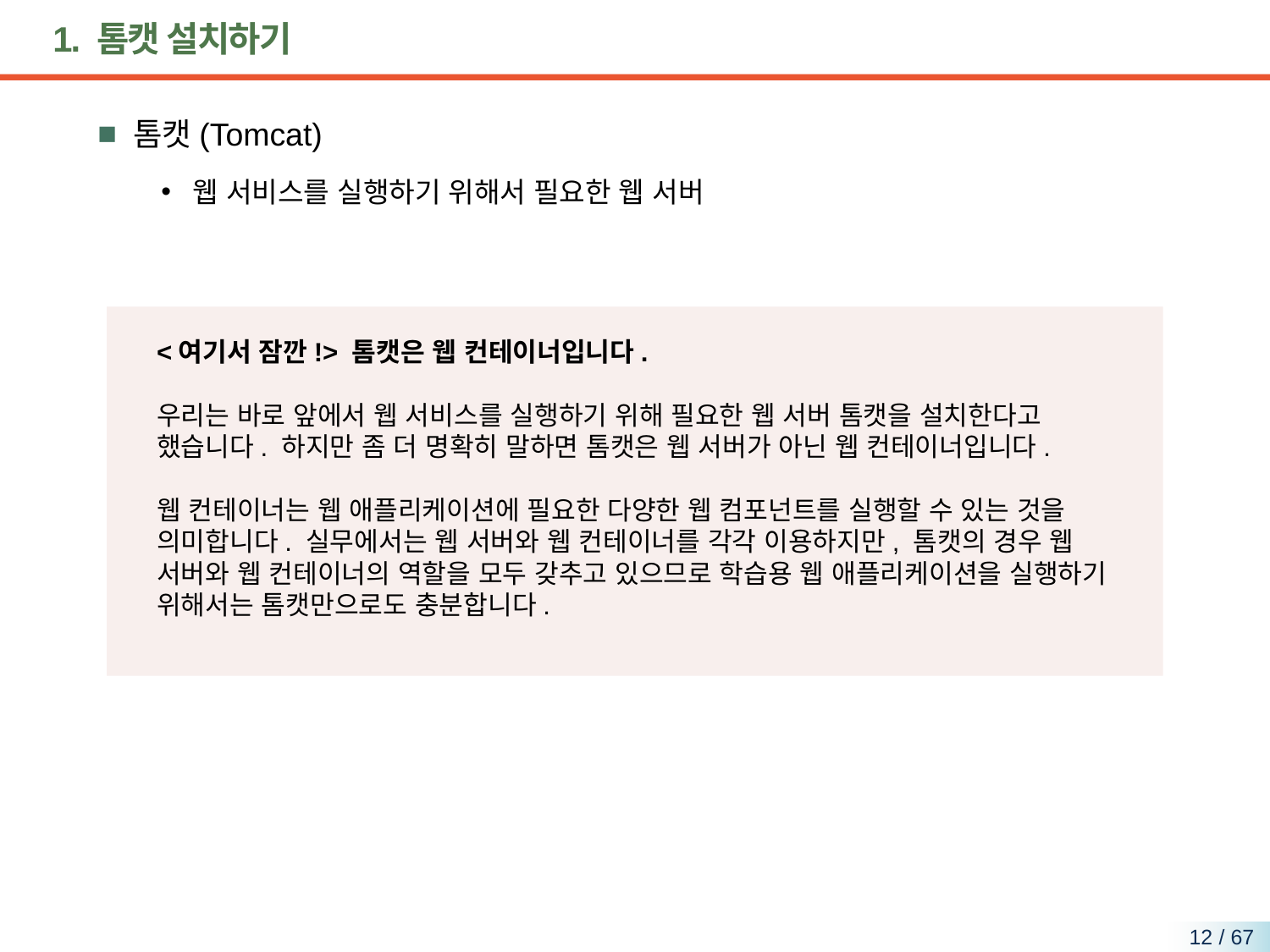

# 1. 톰캣 설치하기
톰캣(Tomcat)
웹 서비스를 실행하기 위해서 필요한 웹 서버

<여기서 잠깐!> 톰캣은 웹 컨테이너입니다.

우리는 바로 앞에서 웹 서비스를 실행하기 위해 필요한 웹 서버 톰캣을 설치한다고 했습니다. 하지만 좀 더 명확히 말하면 톰캣은 웹 서버가 아닌 웹 컨테이너입니다.

웹 컨테이너는 웹 애플리케이션에 필요한 다양한 웹 컴포넌트를 실행할 수 있는 것을 의미합니다. 실무에서는 웹 서버와 웹 컨테이너를 각각 이용하지만, 톰캣의 경우 웹 서버와 웹 컨테이너의 역할을 모두 갖추고 있으므로 학습용 웹 애플리케이션을 실행하기 위해서는 톰캣만으로도 충분합니다.